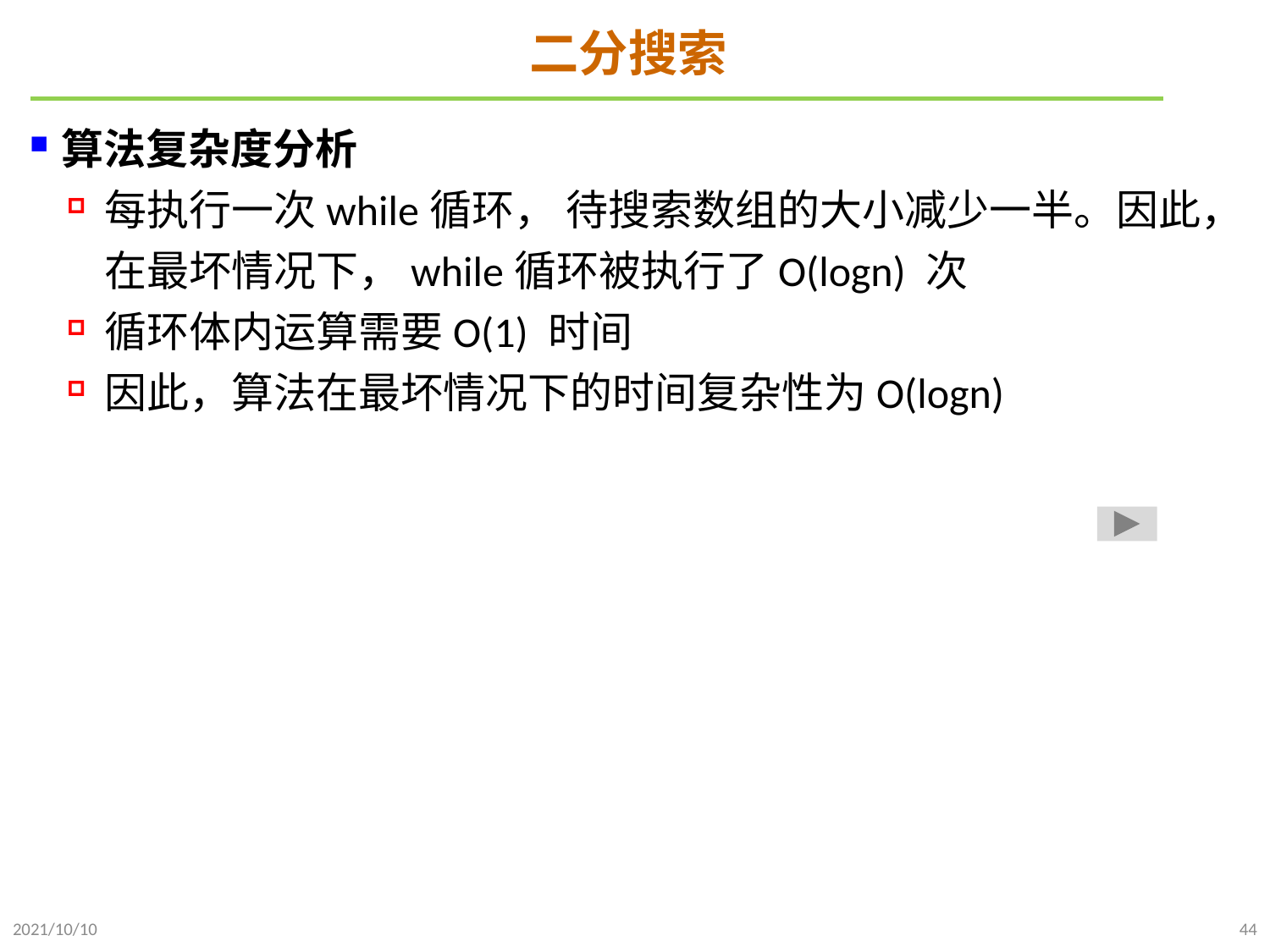

# 二分搜索
算法复杂度分析
每执行一次while循环， 待搜索数组的大小减少一半。因此，在最坏情况下，while循环被执行了O(logn) 次
循环体内运算需要O(1) 时间
因此，算法在最坏情况下的时间复杂性为O(logn)

2021/10/10
44